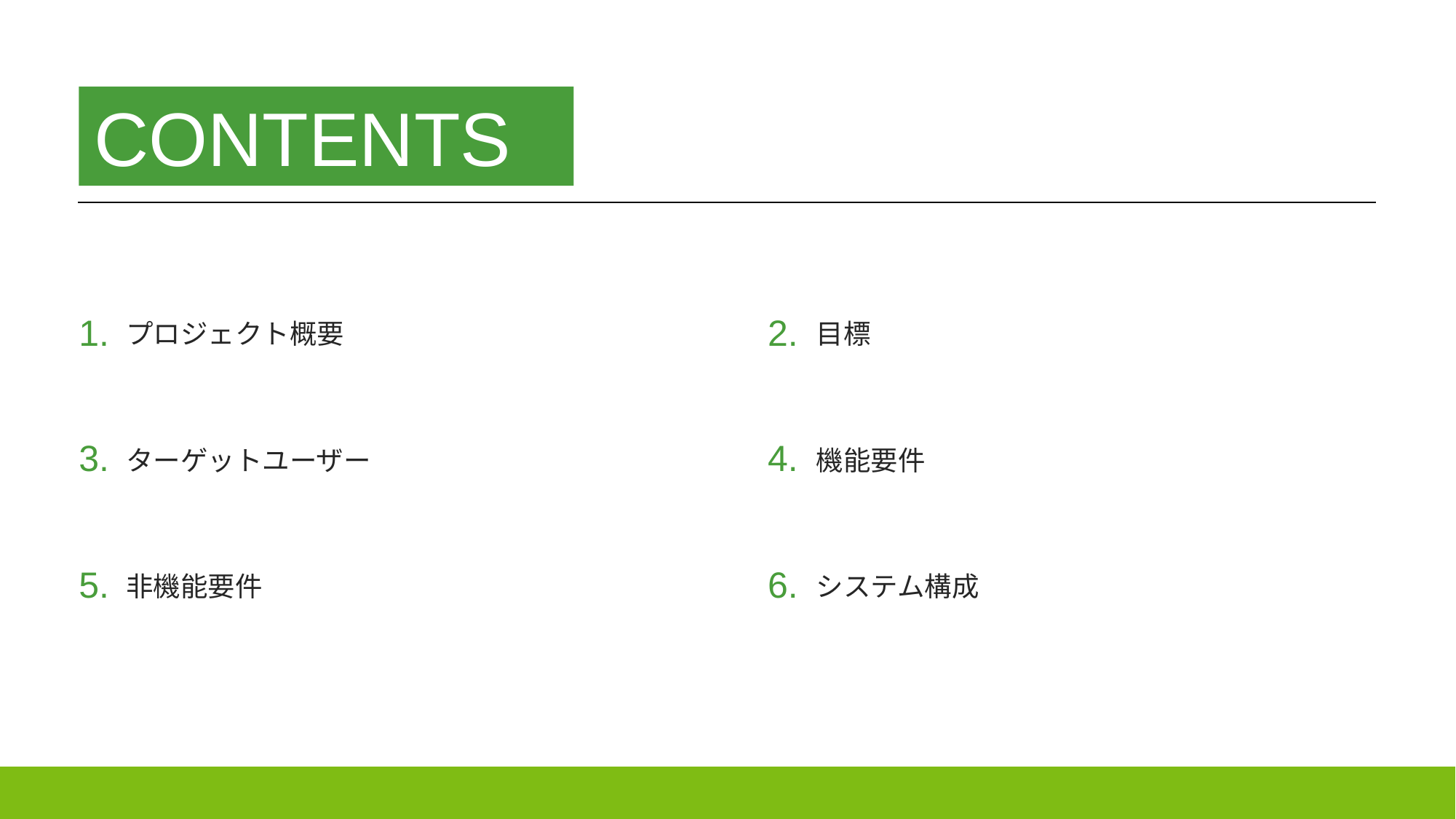

CONTENTS
1.
2.
プロジェクト概要
目標
3.
4.
ターゲットユーザー
機能要件
5.
6.
非機能要件
システム構成